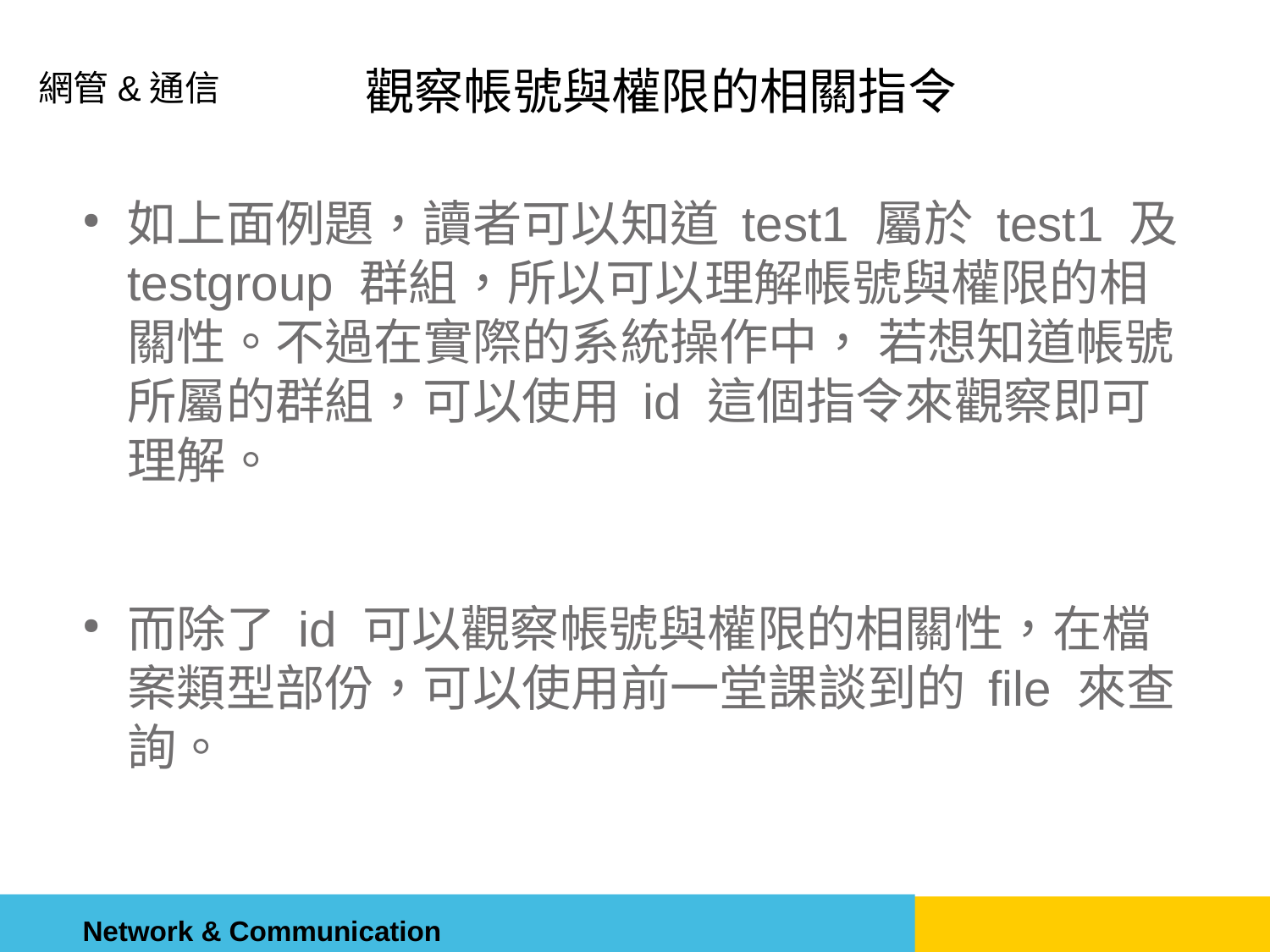

觀察帳號與權限的相關指令
如上面例題，讀者可以知道 test1 屬於 test1 及 testgroup 群組，所以可以理解帳號與權限的相關性。不過在實際的系統操作中， 若想知道帳號所屬的群組，可以使用 id 這個指令來觀察即可理解。

而除了 id 可以觀察帳號與權限的相關性，在檔案類型部份，可以使用前一堂課談到的 file 來查詢。